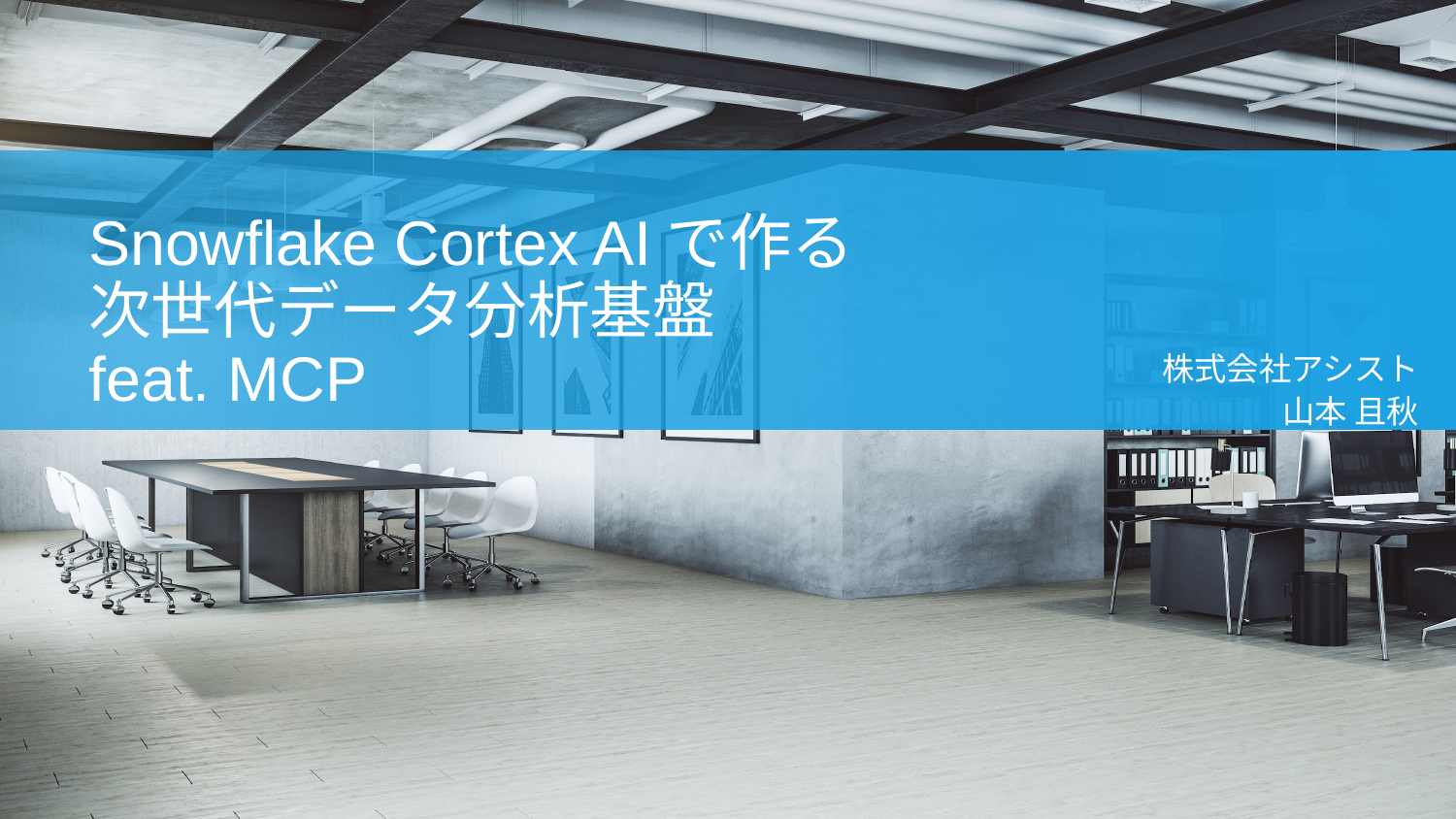

Snowflake Cortex AIで作る
次世代データ分析基盤
feat. MCP
株式会社アシスト
山本 且秋